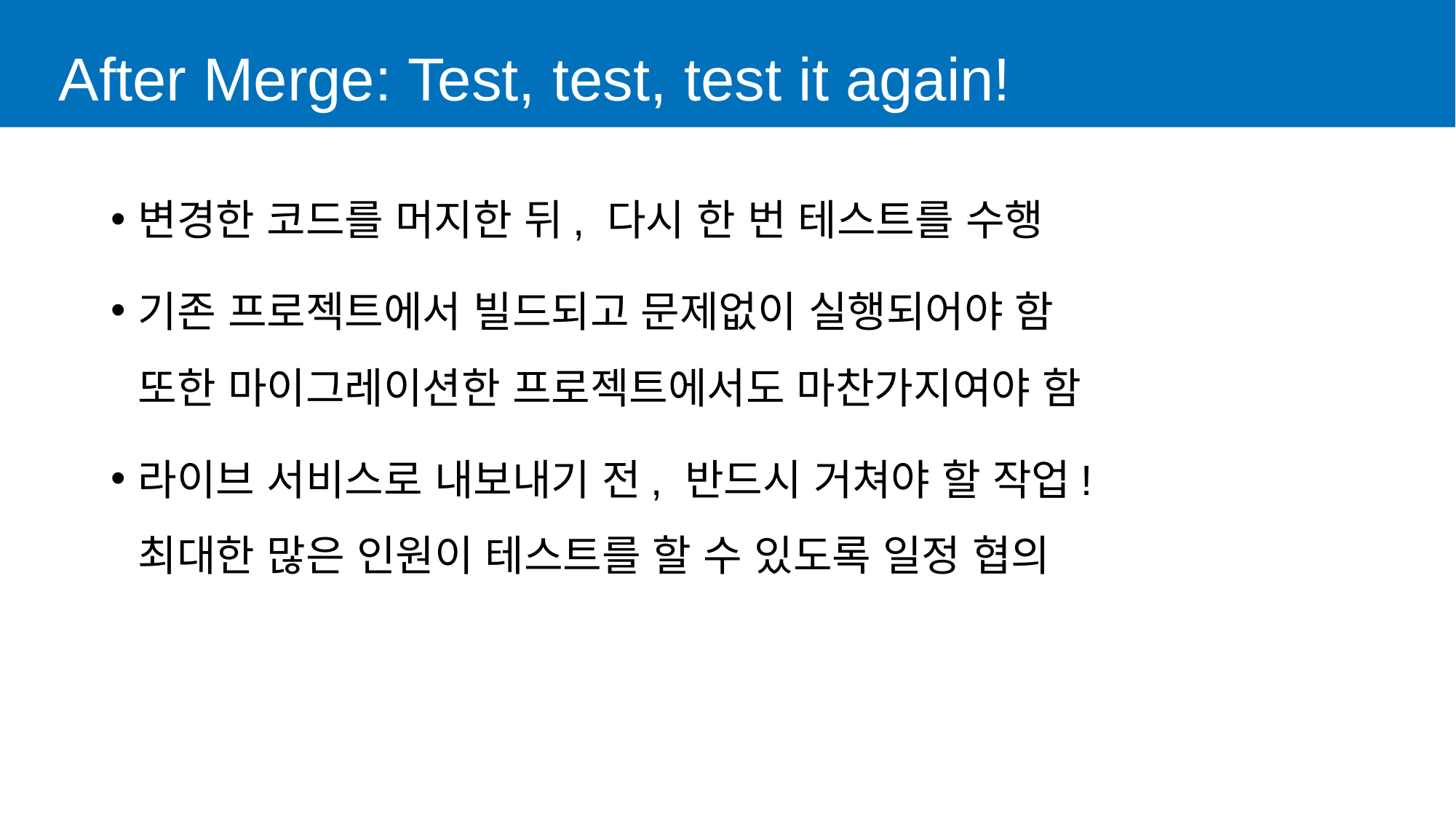

# After Merge: Test, test, test it again!
변경한 코드를 머지한 뒤, 다시 한 번 테스트를 수행
기존 프로젝트에서 빌드되고 문제없이 실행되어야 함
또한 마이그레이션한 프로젝트에서도 마찬가지여야 함
라이브 서비스로 내보내기 전, 반드시 거쳐야 할 작업!
최대한 많은 인원이 테스트를 할 수 있도록 일정 협의